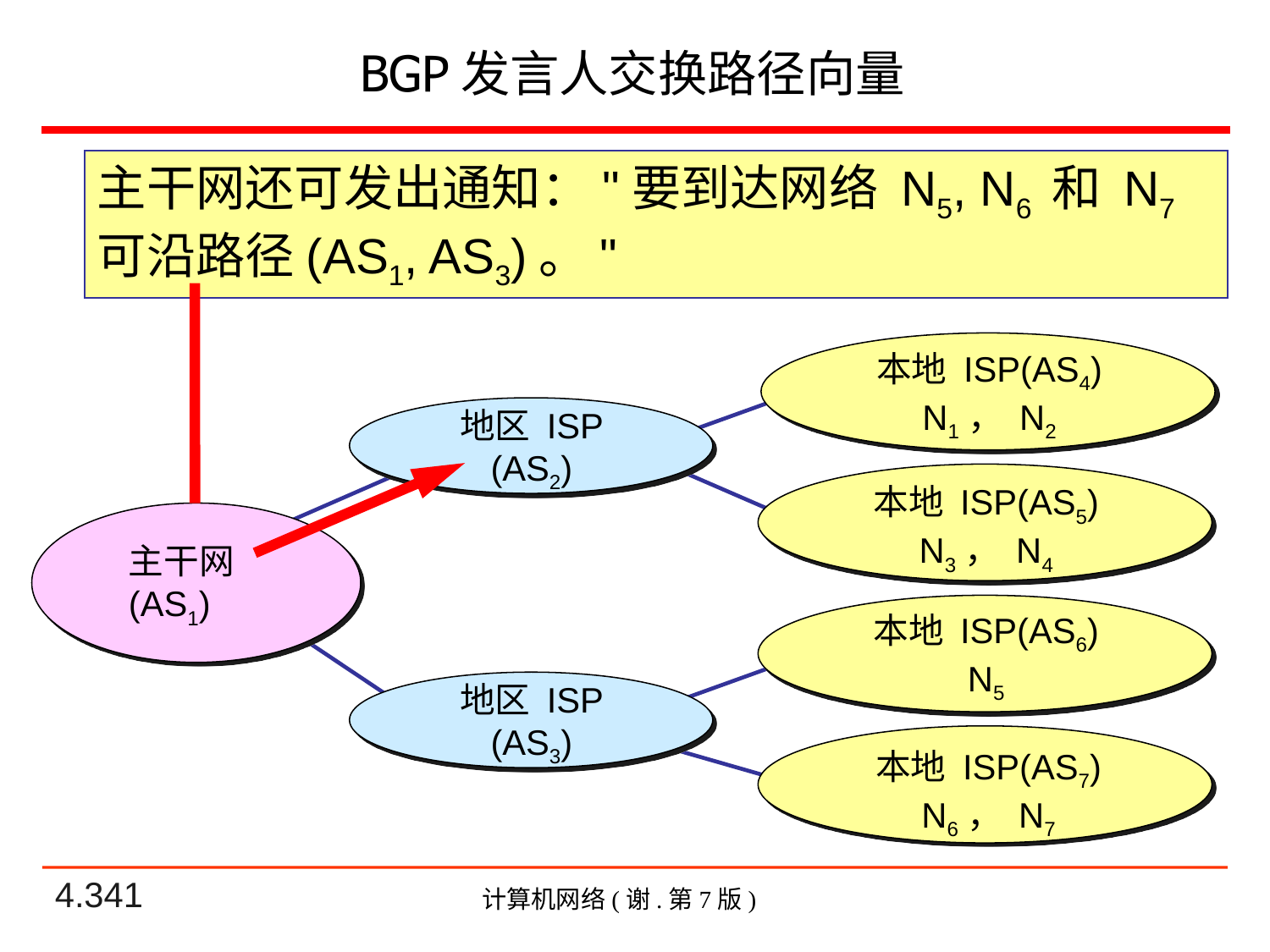

# BGP发言人交换路径向量
主干网还可发出通知："要到达网络 N5, N6 和 N7 可沿路径(AS1, AS3)。"

本地 ISP(AS4)
N1， N2

地区 ISP
(AS2)

本地 ISP(AS5)
N3， N4

主干网
(AS1)

本地 ISP(AS6)
N5
本地 ISP(AS7)
N6， N7

地区 ISP
(AS3)